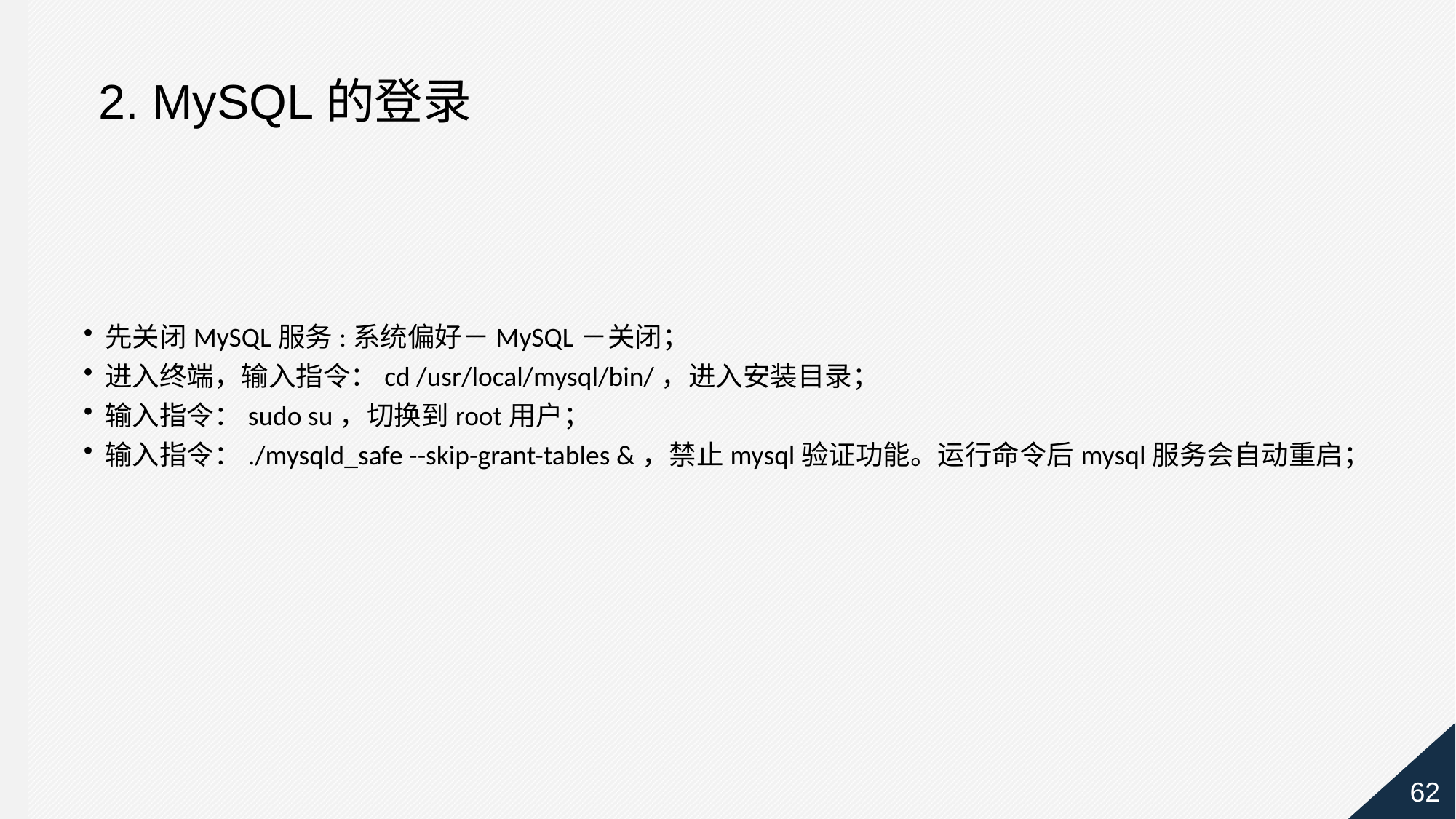

2. MySQL的登录
先关闭MySQL服务:系统偏好－MySQL－关闭；
进入终端，输入指令：cd /usr/local/mysql/bin/，进入安装目录；
输入指令：sudo su，切换到root用户；
输入指令：./mysqld_safe --skip-grant-tables &，禁止mysql验证功能。运行命令后mysql服务会自动重启；
62